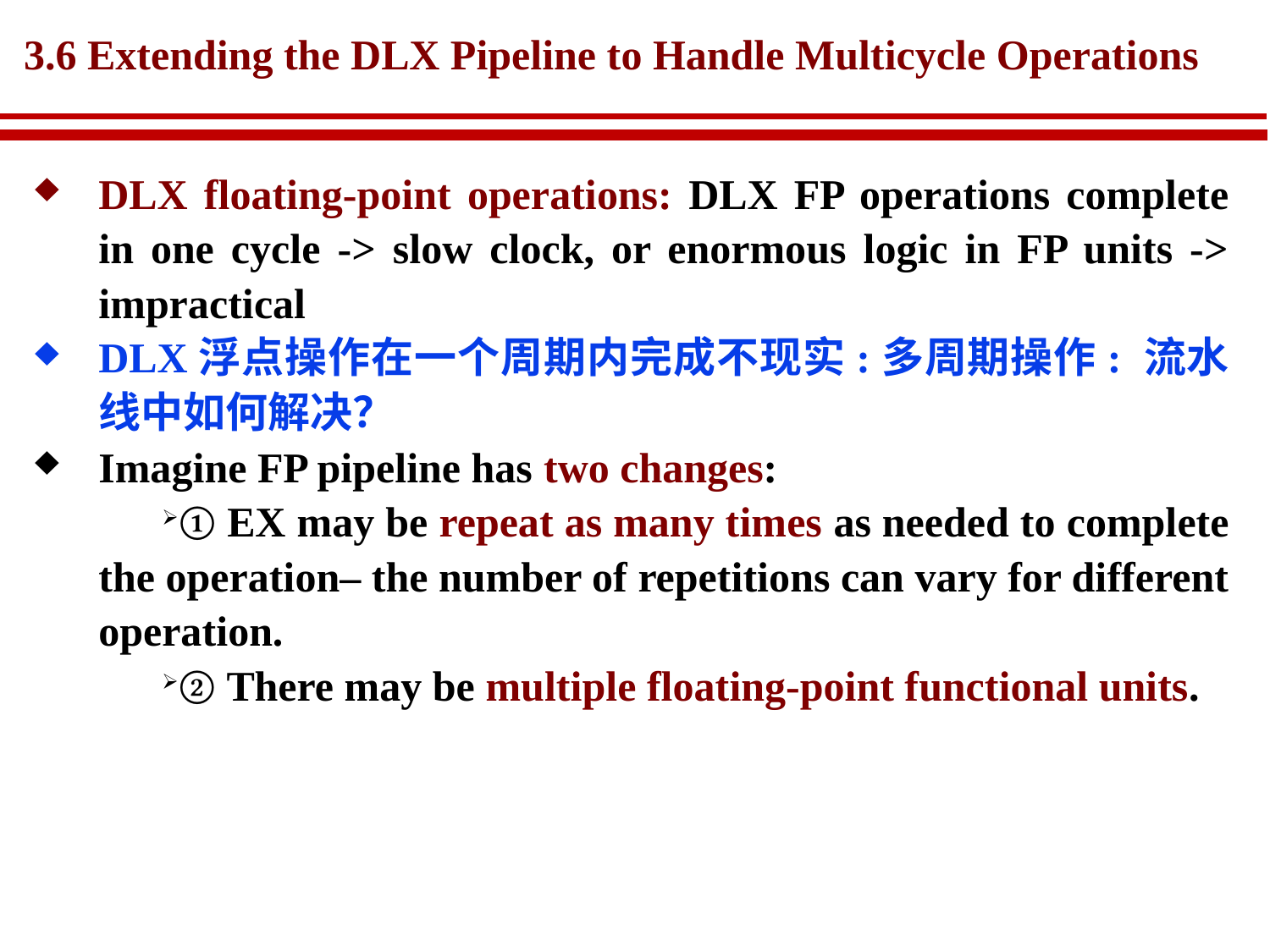

# 3.6 Extending the DLX Pipeline to Handle Multicycle Operations
DLX floating-point operations: DLX FP operations complete in one cycle -> slow clock, or enormous logic in FP units -> impractical
DLX浮点操作在一个周期内完成不现实:多周期操作: 流水线中如何解决？
Imagine FP pipeline has two changes:
① EX may be repeat as many times as needed to complete the operation– the number of repetitions can vary for different operation.
② There may be multiple floating-point functional units.